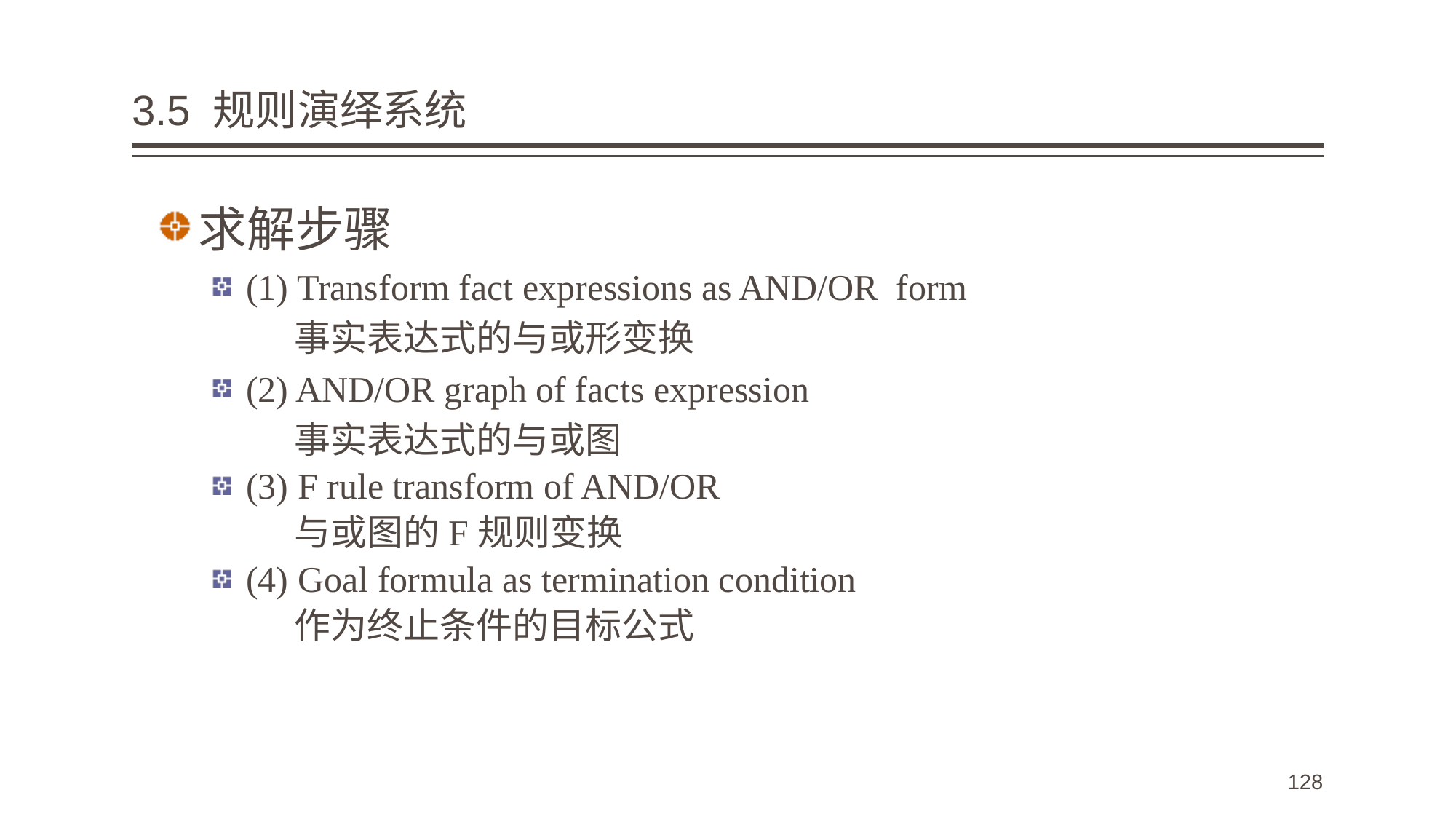

# 3.5 规则演绎系统
求解步骤
(1) Transform fact expressions as AND/OR  form
         事实表达式的与或形变换
(2) AND/OR graph of facts expression
         事实表达式的与或图
(3) F rule transform of AND/OR
         与或图的F规则变换
(4) Goal formula as termination condition
         作为终止条件的目标公式

128